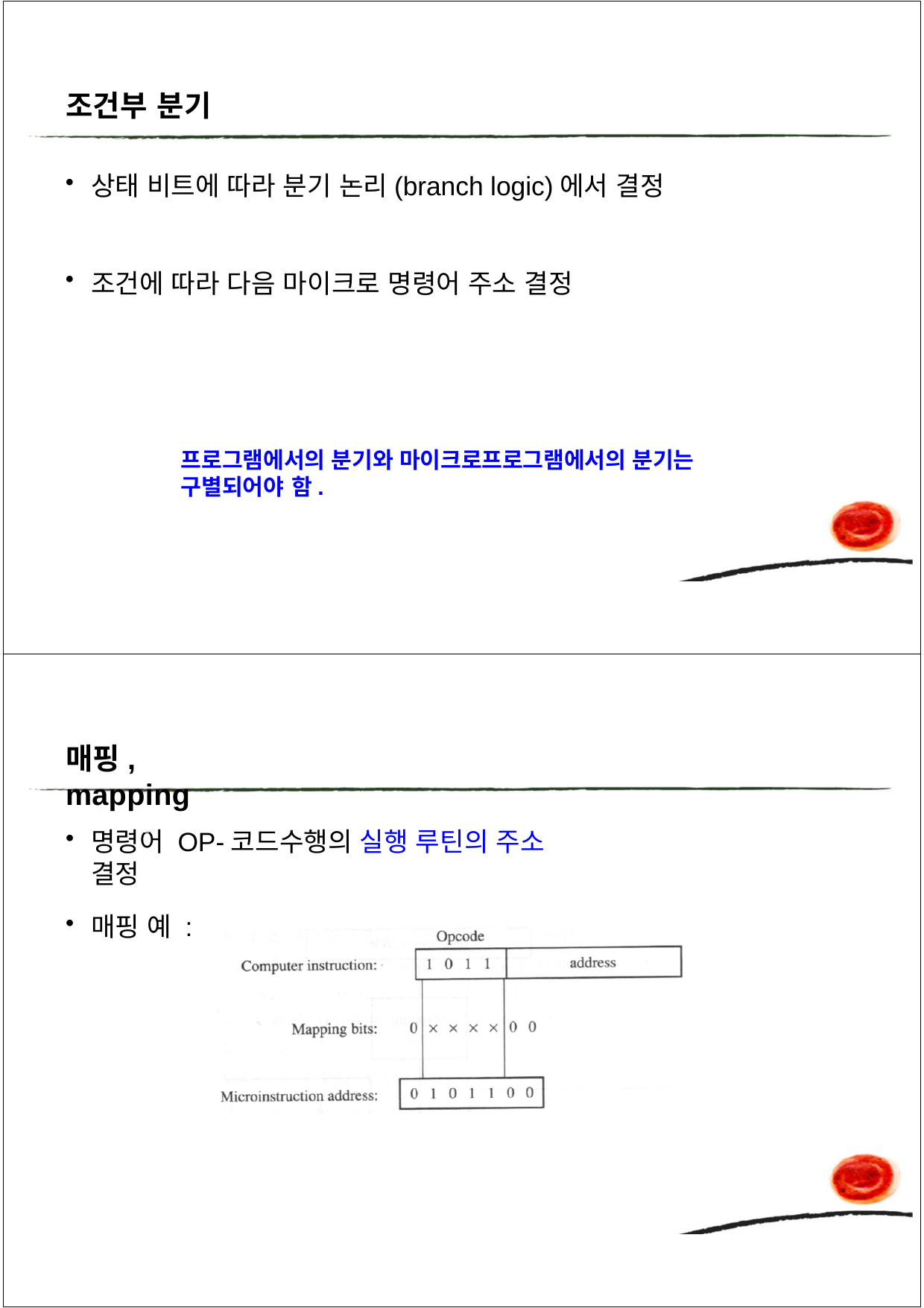

조건부 분기

상태 비트에 따라 분기 논리(branch logic)에서 결정

조건에 따라 다음 마이크로 명령어 주소 결정
프로그램에서의 분기와 마이크로프로그램에서의 분기는 구별되어야 함.

매핑, mapping

2
명령어 OP-코드수행의 실행 루틴의 주소 결정
매핑 예 :